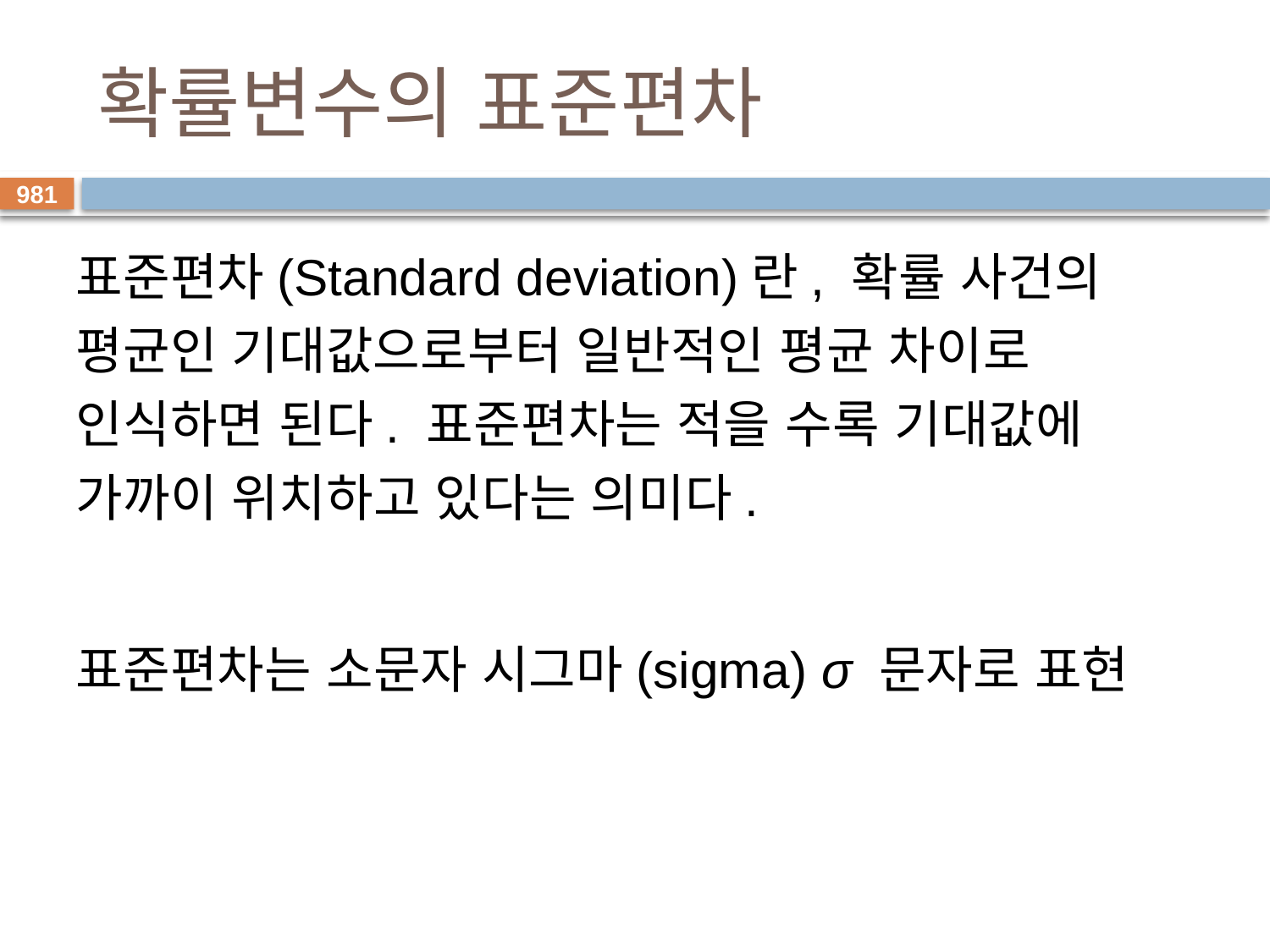

# 확률변수의 표준편차
981
표준편차(Standard deviation)란, 확률 사건의 평균인 기대값으로부터 일반적인 평균 차이로 인식하면 된다. 표준편차는 적을 수록 기대값에 가까이 위치하고 있다는 의미다.

표준편차는 소문자 시그마(sigma) σ 문자로 표현